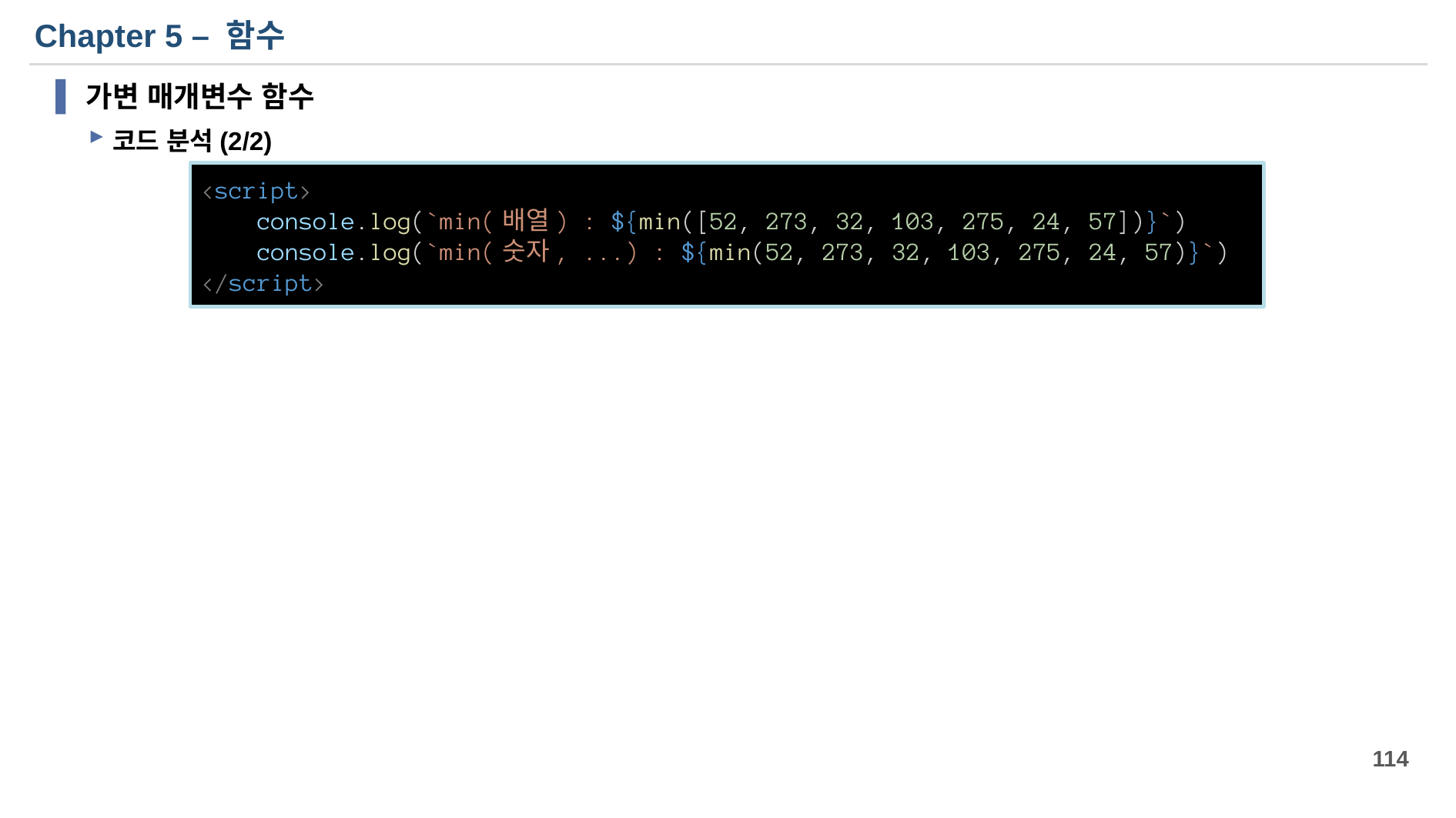

# Chapter 5 – 함수
가변 매개변수 함수
코드 분석(2/2)
<script>
    console.log(`min(배열) : ${min([52, 273, 32, 103, 275, 24, 57])}`)
    console.log(`min(숫자, ...) : ${min(52, 273, 32, 103, 275, 24, 57)}`)
</script>
114